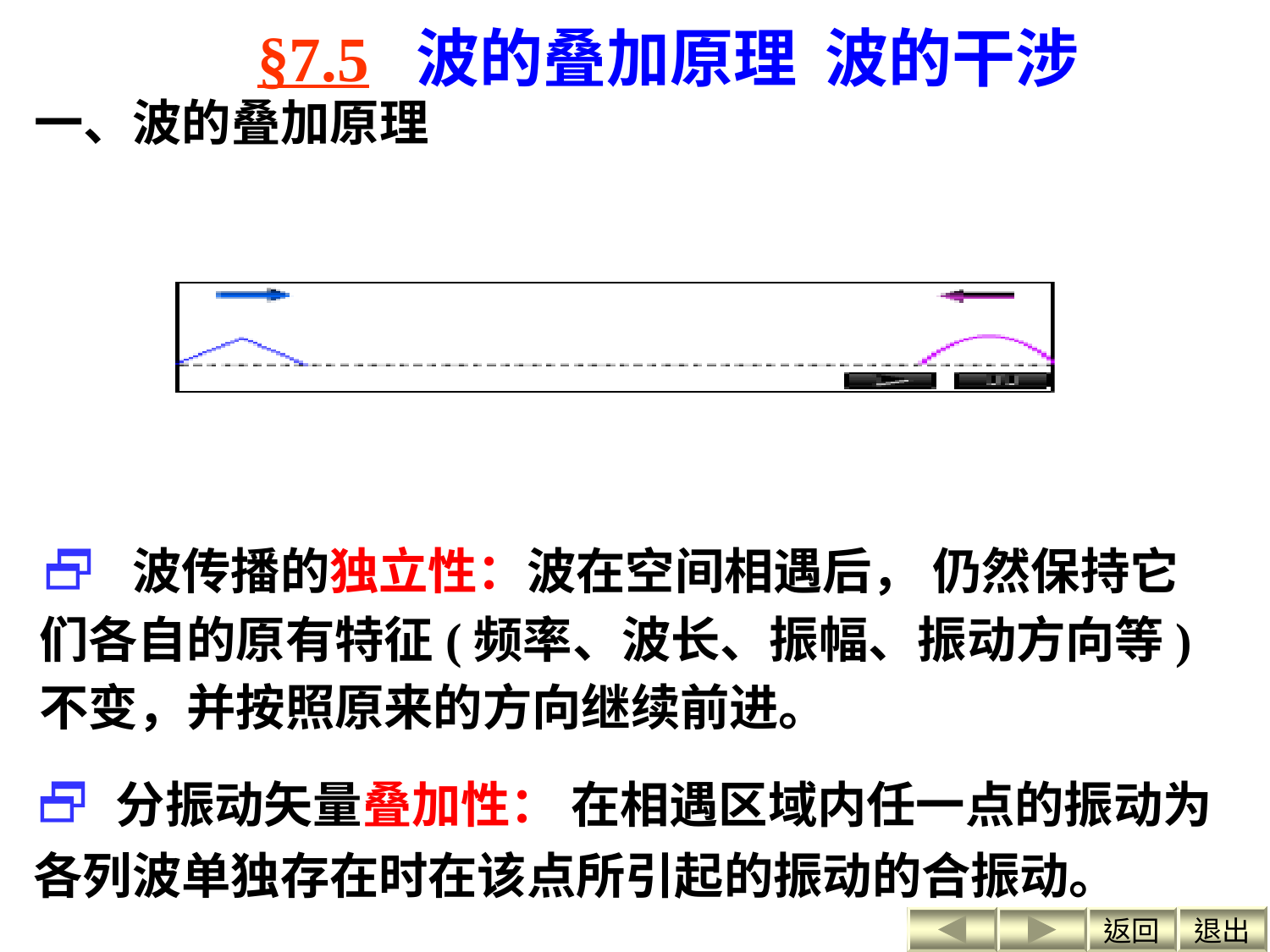

§7.5  波的叠加原理  波的干涉
一、波的叠加原理
  波传播的独立性：波在空间相遇后， 仍然保持它们各自的原有特征(频率、波长、振幅、振动方向等)不变，并按照原来的方向继续前进。
 分振动矢量叠加性： 在相遇区域内任一点的振动为各列波单独存在时在该点所引起的振动的合振动。